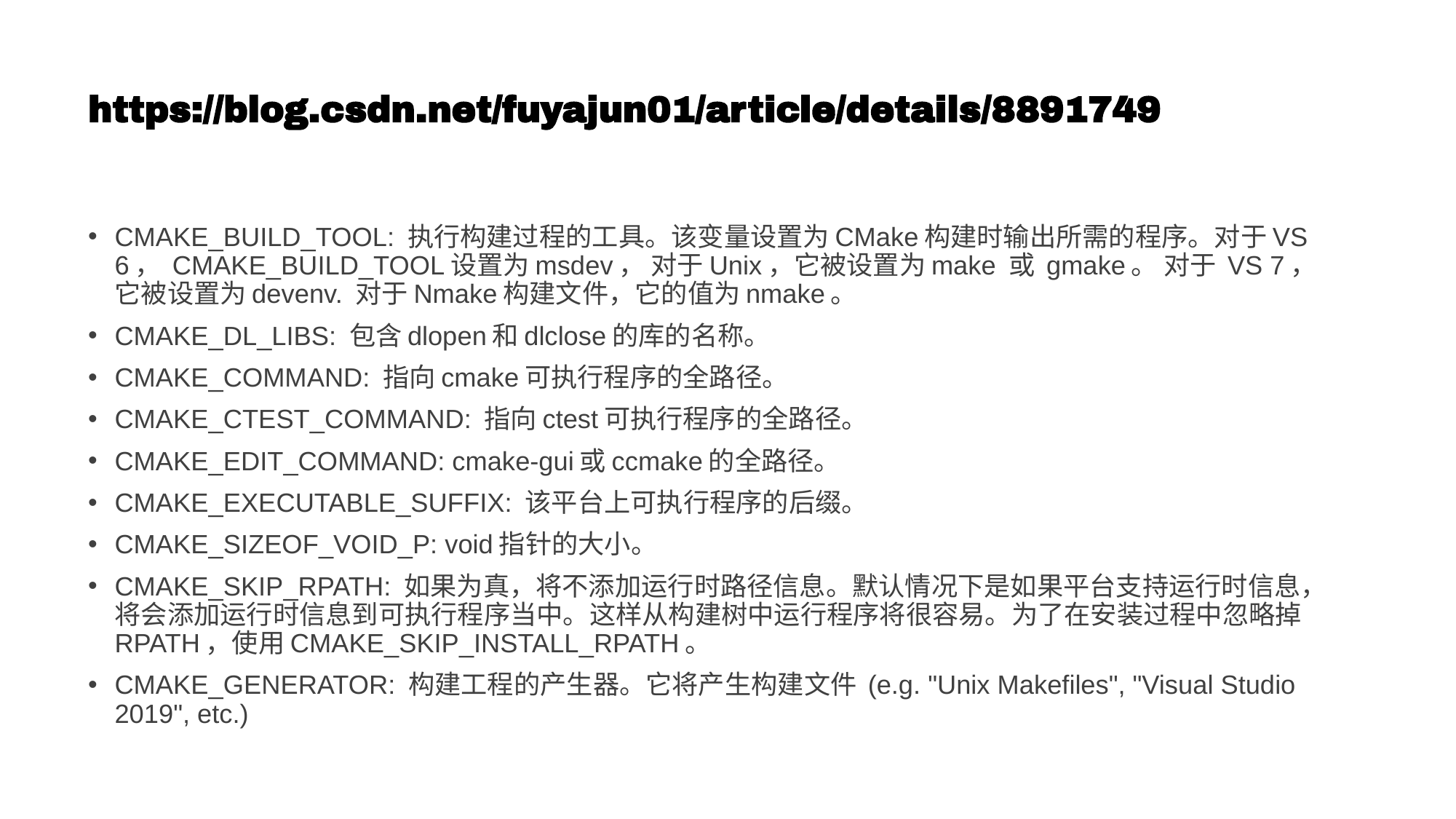

# https://blog.csdn.net/fuyajun01/article/details/8891749
CMAKE_BUILD_TOOL: 执行构建过程的工具。该变量设置为CMake构建时输出所需的程序。对于VS 6， CMAKE_BUILD_TOOL设置为msdev， 对于Unix，它被设置为make 或 gmake。 对于 VS 7， 它被设置为devenv. 对于Nmake构建文件，它的值为nmake。
CMAKE_DL_LIBS: 包含dlopen和dlclose的库的名称。
CMAKE_COMMAND: 指向cmake可执行程序的全路径。
CMAKE_CTEST_COMMAND: 指向ctest可执行程序的全路径。
CMAKE_EDIT_COMMAND: cmake-gui或ccmake的全路径。
CMAKE_EXECUTABLE_SUFFIX: 该平台上可执行程序的后缀。
CMAKE_SIZEOF_VOID_P: void指针的大小。
CMAKE_SKIP_RPATH: 如果为真，将不添加运行时路径信息。默认情况下是如果平台支持运行时信息，将会添加运行时信息到可执行程序当中。这样从构建树中运行程序将很容易。为了在安装过程中忽略掉RPATH，使用CMAKE_SKIP_INSTALL_RPATH。
CMAKE_GENERATOR: 构建工程的产生器。它将产生构建文件 (e.g. "Unix Makefiles", "Visual Studio 2019", etc.)